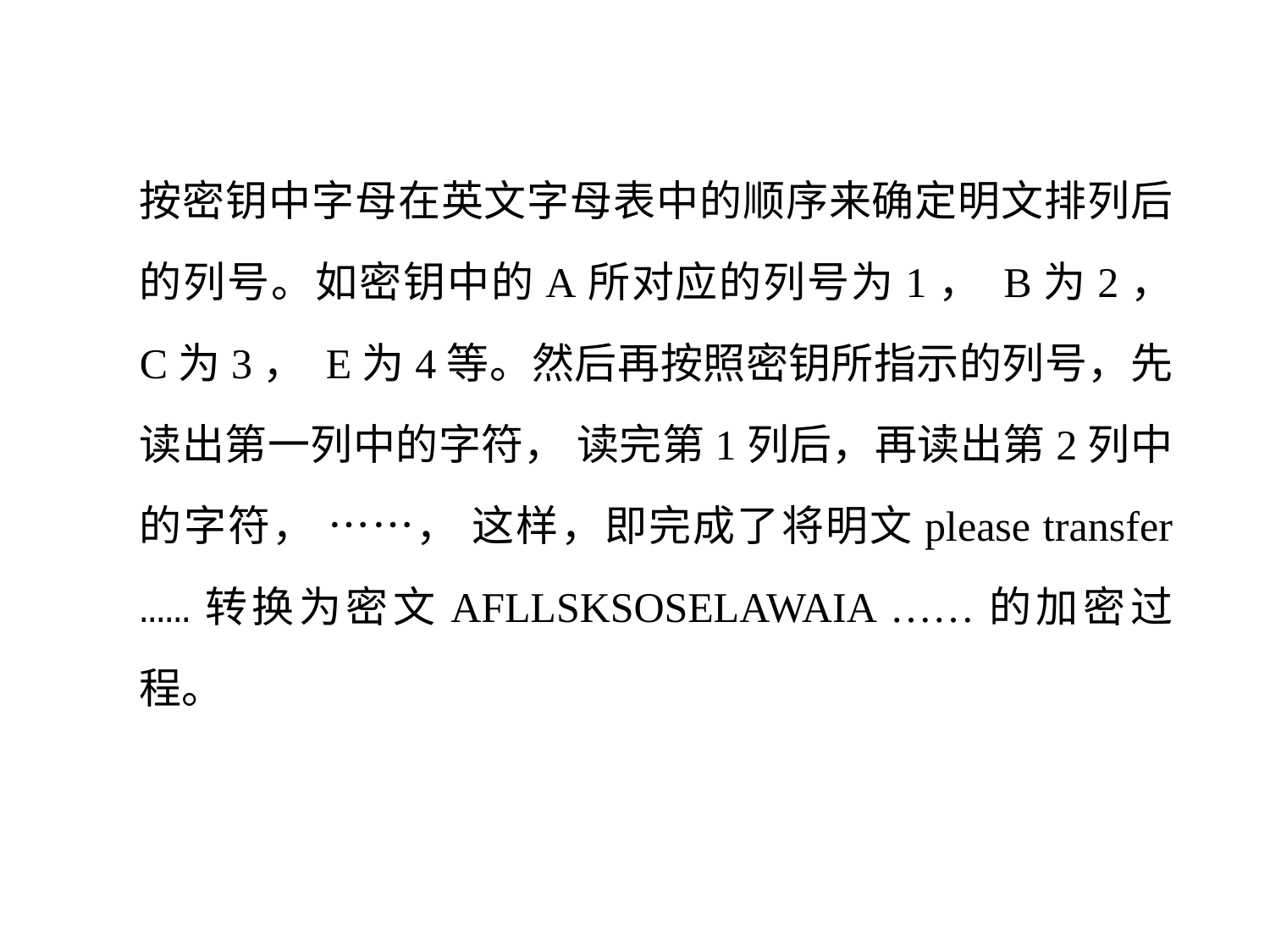

按密钥中字母在英文字母表中的顺序来确定明文排列后的列号。如密钥中的A所对应的列号为1， B为2， C为3， E为4等。然后再按照密钥所指示的列号，先读出第一列中的字符， 读完第1列后，再读出第2列中的字符， ……， 这样，即完成了将明文please transfer ……转换为密文AFLLSKSOSELAWAIA ……的加密过程。